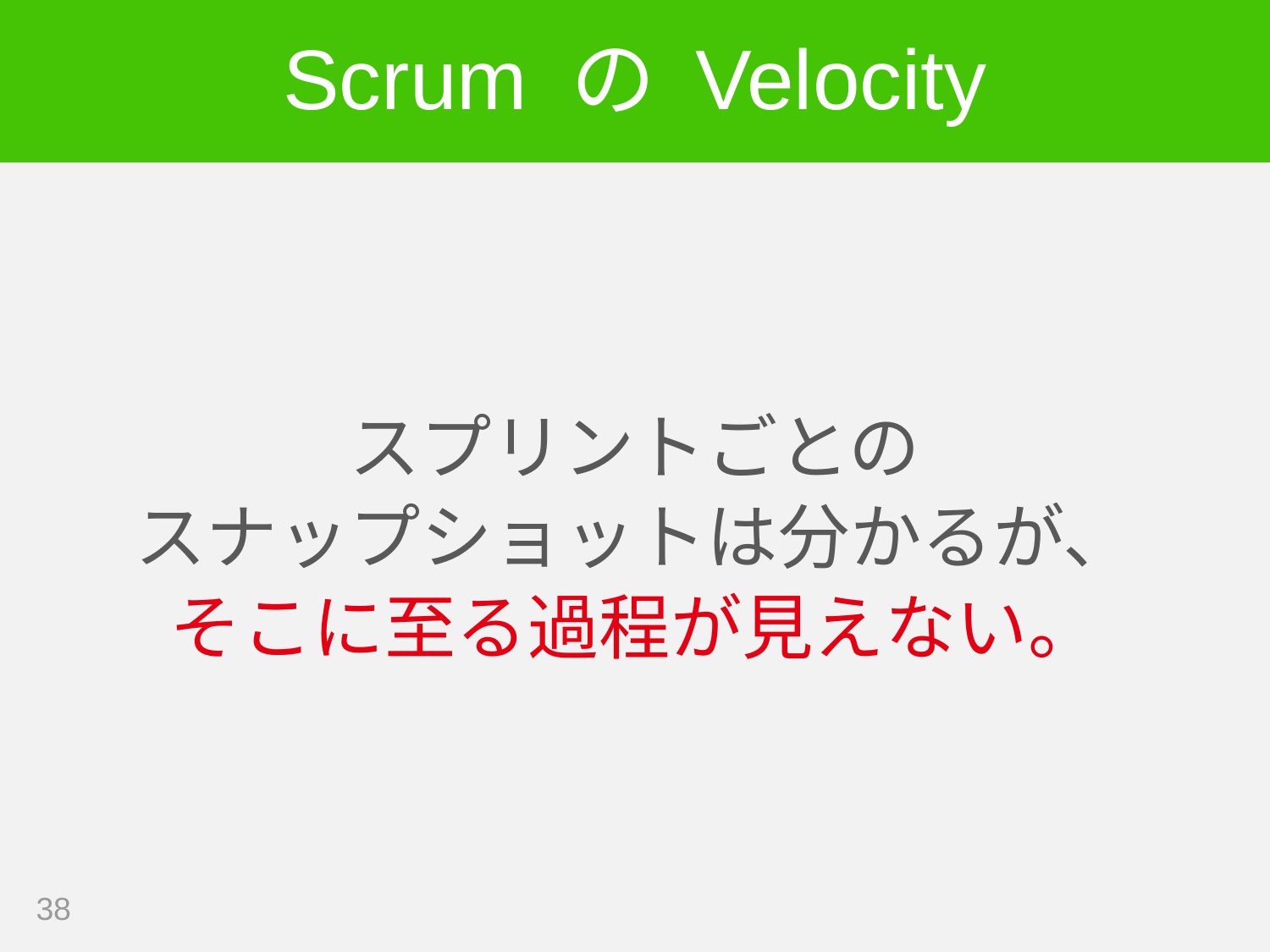

# Scrum の Velocity
スプリントごとの
スナップショットは分かるが、
そこに至る過程が見えない。
38